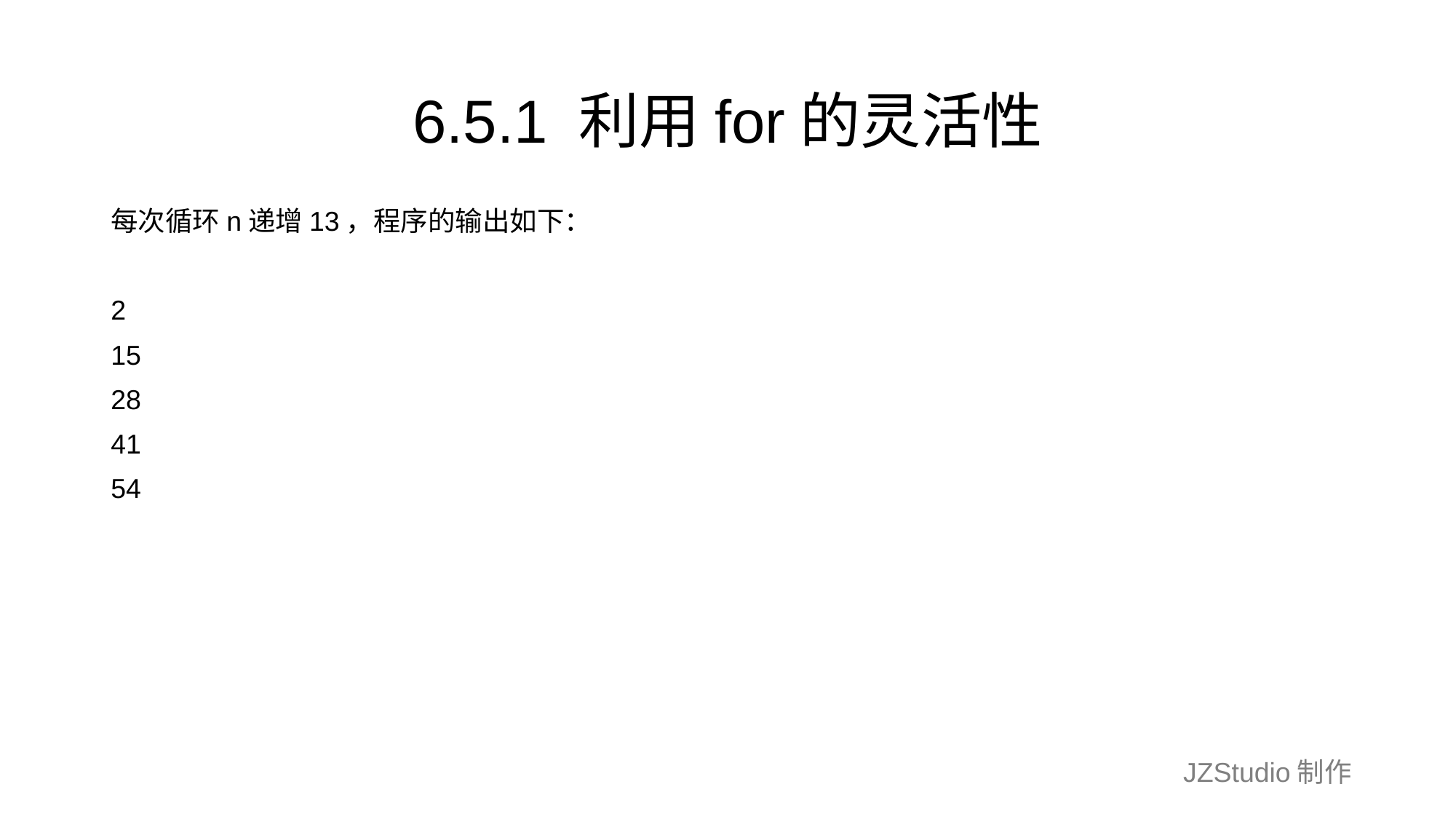

# 6.5.1 利用for的灵活性
每次循环n递增13，程序的输出如下：

2
15
28
41
54